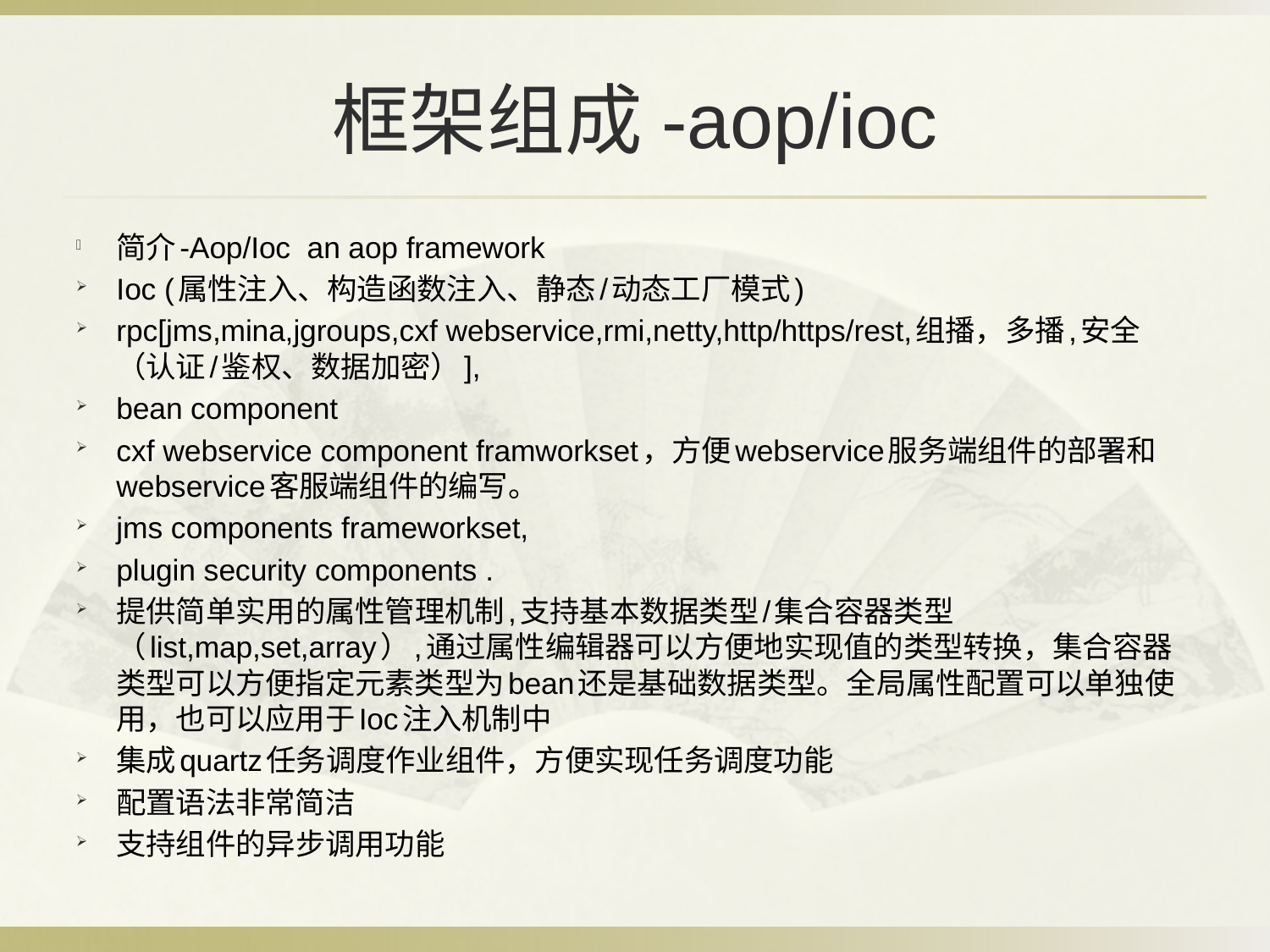

# 框架组成-aop/ioc
简介-Aop/Ioc  an aop framework
Ioc (属性注入、构造函数注入、静态/动态工厂模式)
rpc[jms,mina,jgroups,cxf webservice,rmi,netty,http/https/rest,组播，多播,安全（认证/鉴权、数据加密）],
bean component
cxf webservice component framworkset，方便webservice服务端组件的部署和webservice客服端组件的编写。
jms components frameworkset,
plugin security components .
提供简单实用的属性管理机制,支持基本数据类型/集合容器类型（list,map,set,array）,通过属性编辑器可以方便地实现值的类型转换，集合容器类型可以方便指定元素类型为bean还是基础数据类型。全局属性配置可以单独使用，也可以应用于Ioc注入机制中
集成quartz任务调度作业组件，方便实现任务调度功能
配置语法非常简洁
支持组件的异步调用功能